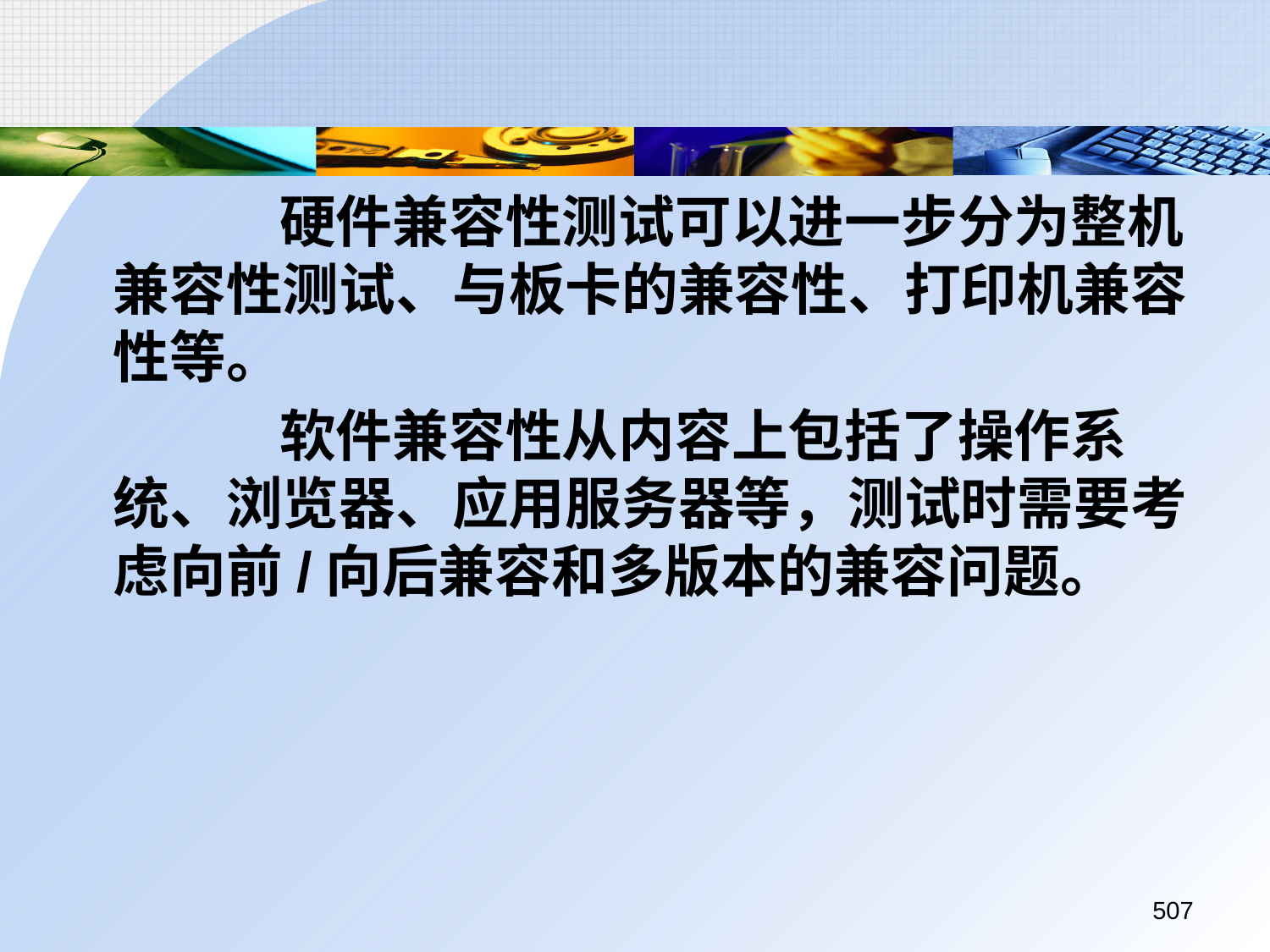

硬件兼容性测试可以进一步分为整机兼容性测试、与板卡的兼容性、打印机兼容性等。
		  软件兼容性从内容上包括了操作系统、浏览器、应用服务器等，测试时需要考虑向前/向后兼容和多版本的兼容问题。
507